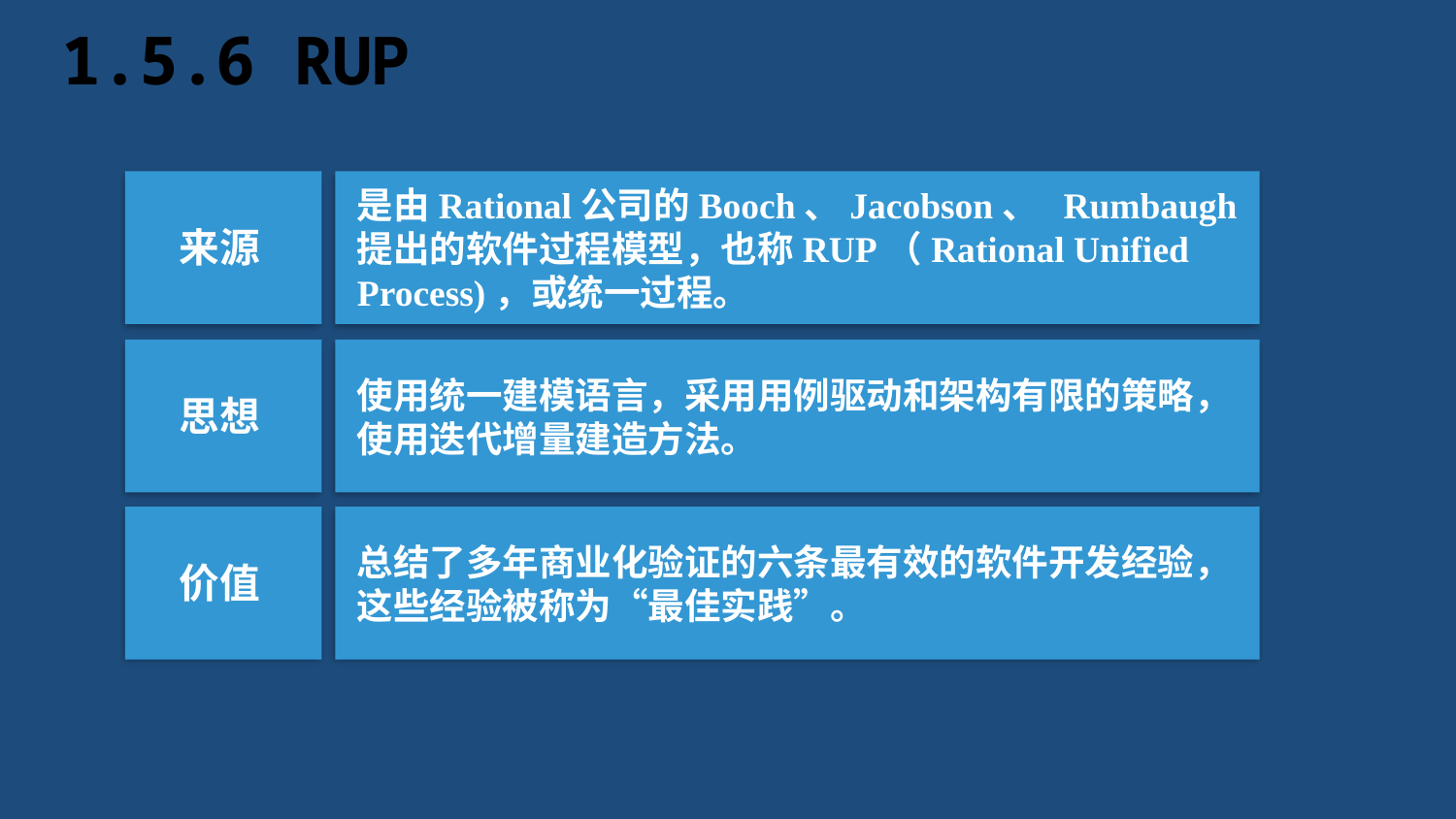

# 1.5.6 RUP
是由Rational公司的Booch、Jacobson、  Rumbaugh提出的软件过程模型，也称RUP（Rational Unified Process)，或统一过程。
来源

思想

使用统一建模语言，采用用例驱动和架构有限的策略，使用迭代增量建造方法。
价值

总结了多年商业化验证的六条最有效的软件开发经验，这些经验被称为“最佳实践”。